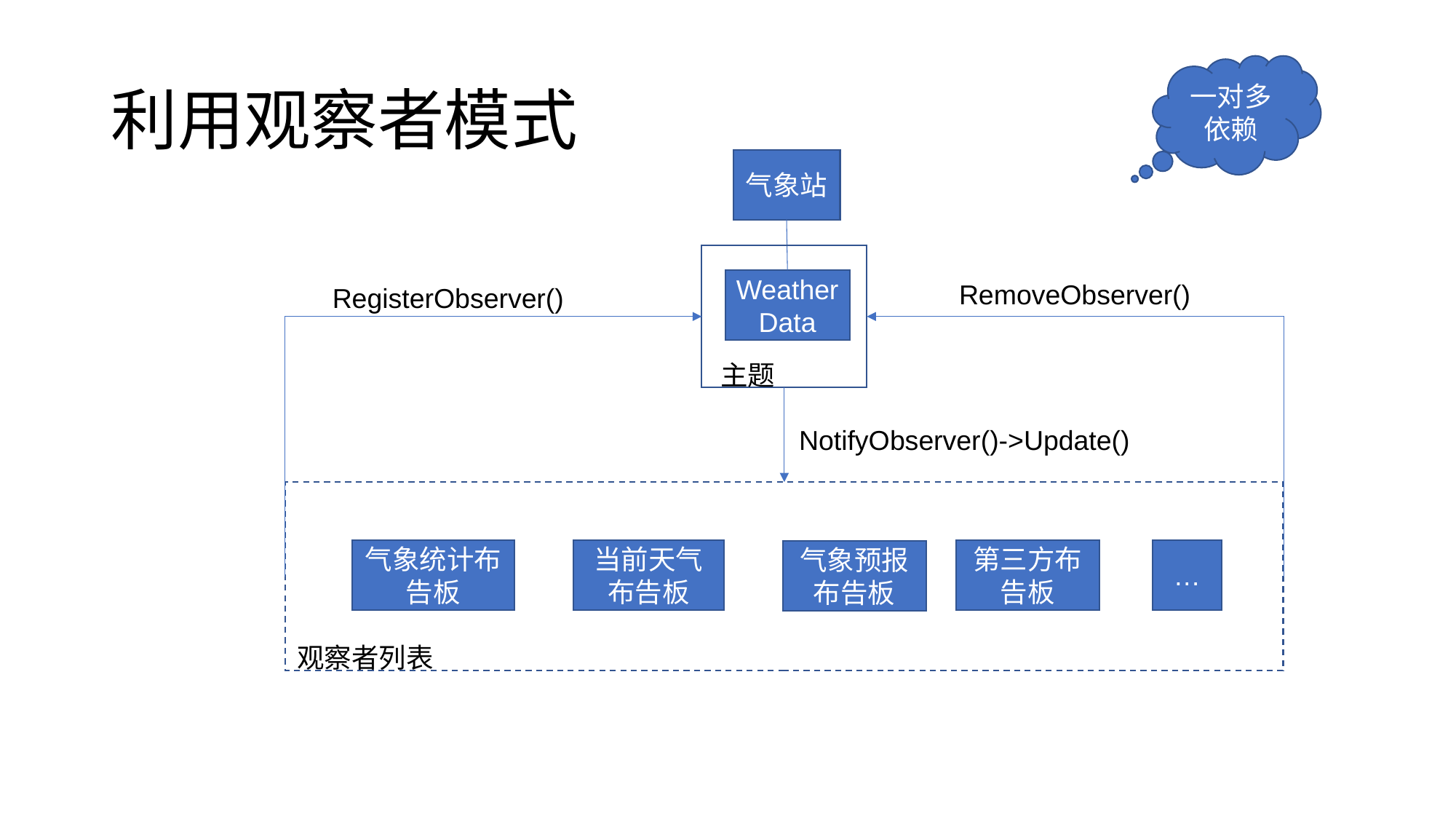

# 利用观察者模式
一对多依赖
气象站

WeatherData
RemoveObserver()
RegisterObserver()
主题
NotifyObserver()->Update()

…
气象统计布告板
当前天气布告板
第三方布告板
气象预报布告板
观察者列表